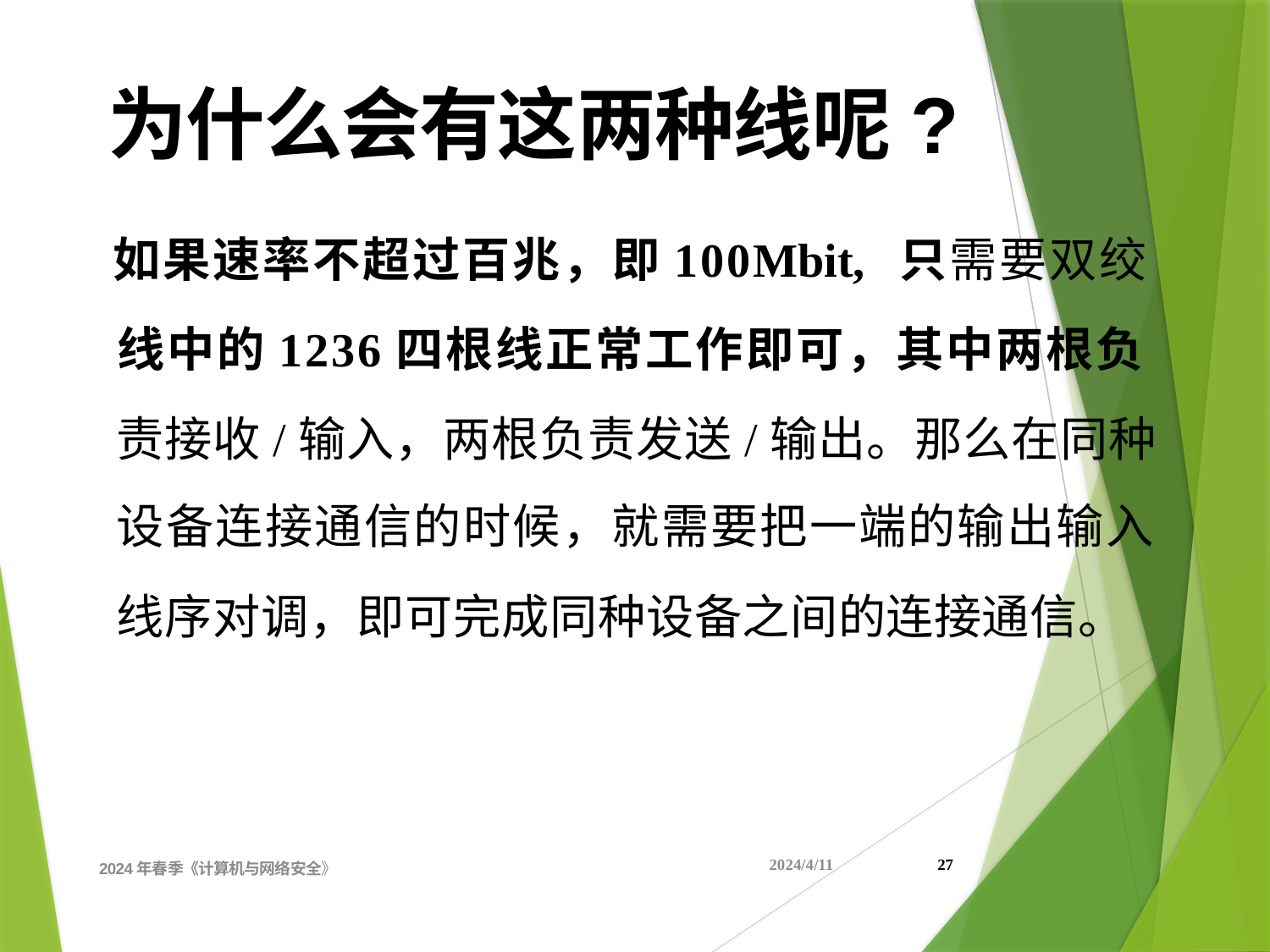

为什么会有这两种线呢?

如果速率不超过百兆，即100Mbit, 只需要双绞
线中的1236四根线正常工作即可，其中两根负

责接收/输入，两根负责发送/输出。那么在同种
设备连接通信的时候，就需要把一端的输出输入

线序对调，即可完成同种设备之间的连接通信。

2024年春季《计算机与网络安全》
2024/4/11
27